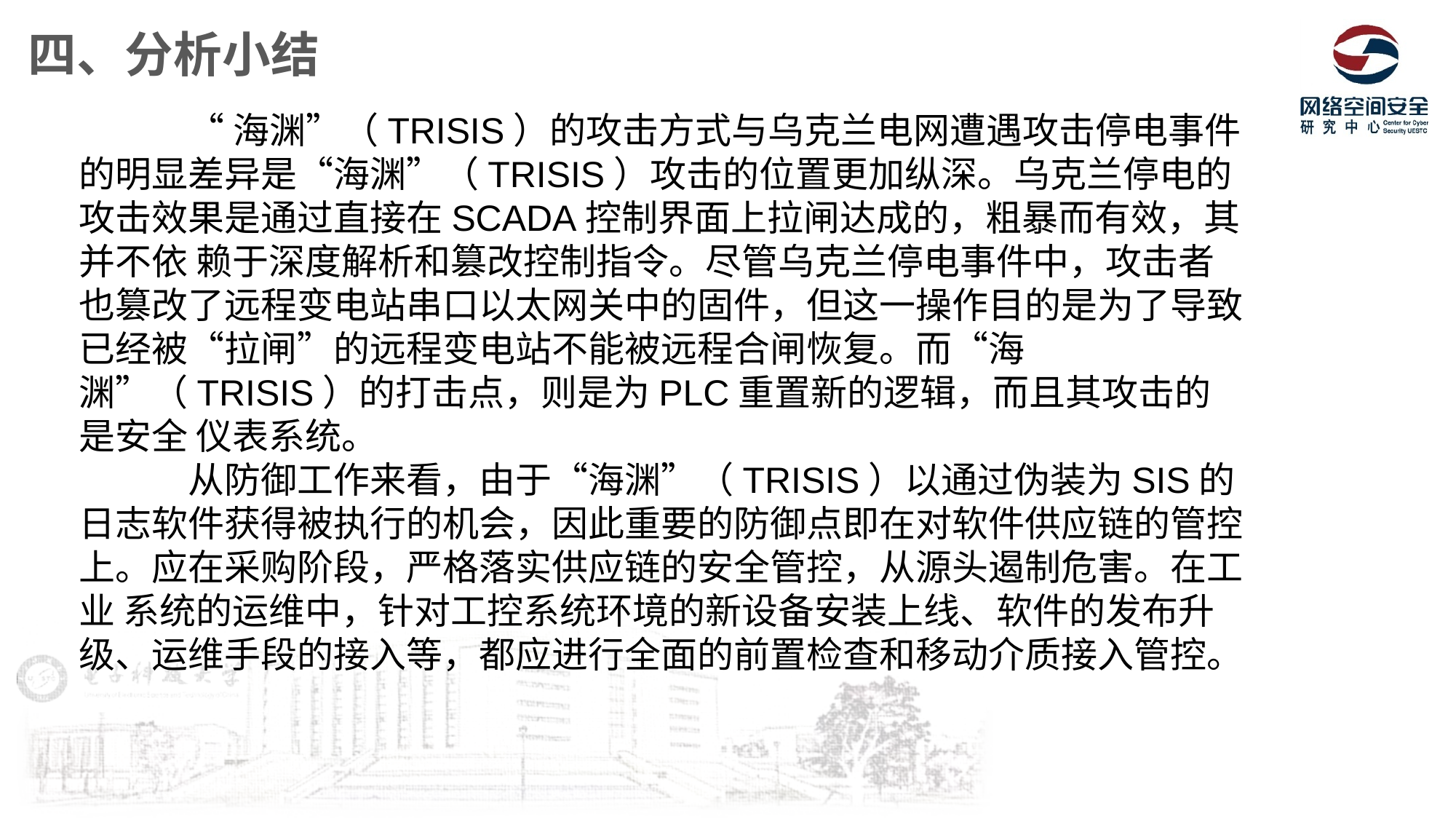

四、分析小结
	“海渊”（TRISIS）的攻击方式与乌克兰电网遭遇攻击停电事件的明显差异是“海渊”（TRISIS）攻击的位置更加纵深。乌克兰停电的攻击效果是通过直接在SCADA控制界面上拉闸达成的，粗暴而有效，其并不依 赖于深度解析和篡改控制指令。尽管乌克兰停电事件中，攻击者也篡改了远程变电站串口以太网关中的固件，但这一操作目的是为了导致已经被“拉闸”的远程变电站不能被远程合闸恢复。而“海渊”（TRISIS）的打击点，则是为PLC重置新的逻辑，而且其攻击的是安全 仪表系统。
	从防御工作来看，由于“海渊”（TRISIS）以通过伪装为SIS的日志软件获得被执行的机会，因此重要的防御点即在对软件供应链的管控上。应在采购阶段，严格落实供应链的安全管控，从源头遏制危害。在工业 系统的运维中，针对工控系统环境的新设备安装上线、软件的发布升级、运维手段的接入等，都应进行全面的前置检查和移动介质接入管控。